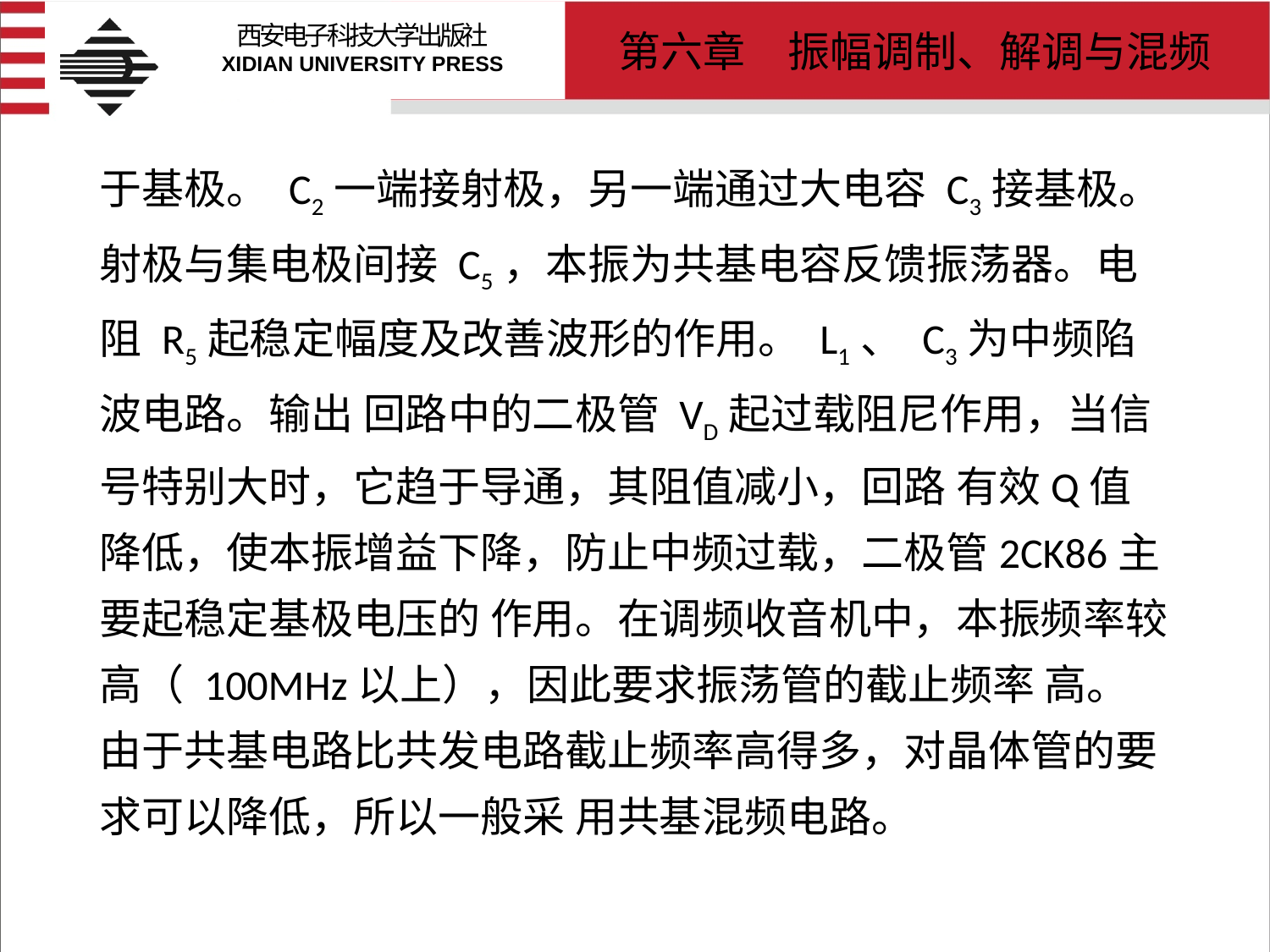

# 于基极。 C2一端接射极，另一端通过大电容 C3接基极。射极与集电极间接 C5，本振为共基电容反馈振荡器。电阻 R5起稳定幅度及改善波形的作用。 L1、 C3为中频陷波电路。输出 回路中的二极管 VD起过载阻尼作用，当信号特别大时，它趋于导通，其阻值减小，回路 有效Q值降低，使本振增益下降，防止中频过载，二极管2CK86主要起稳定基极电压的 作用。在调频收音机中，本振频率较高（ 100MHz以上），因此要求振荡管的截止频率 高。由于共基电路比共发电路截止频率高得多，对晶体管的要求可以降低，所以一般采 用共基混频电路。